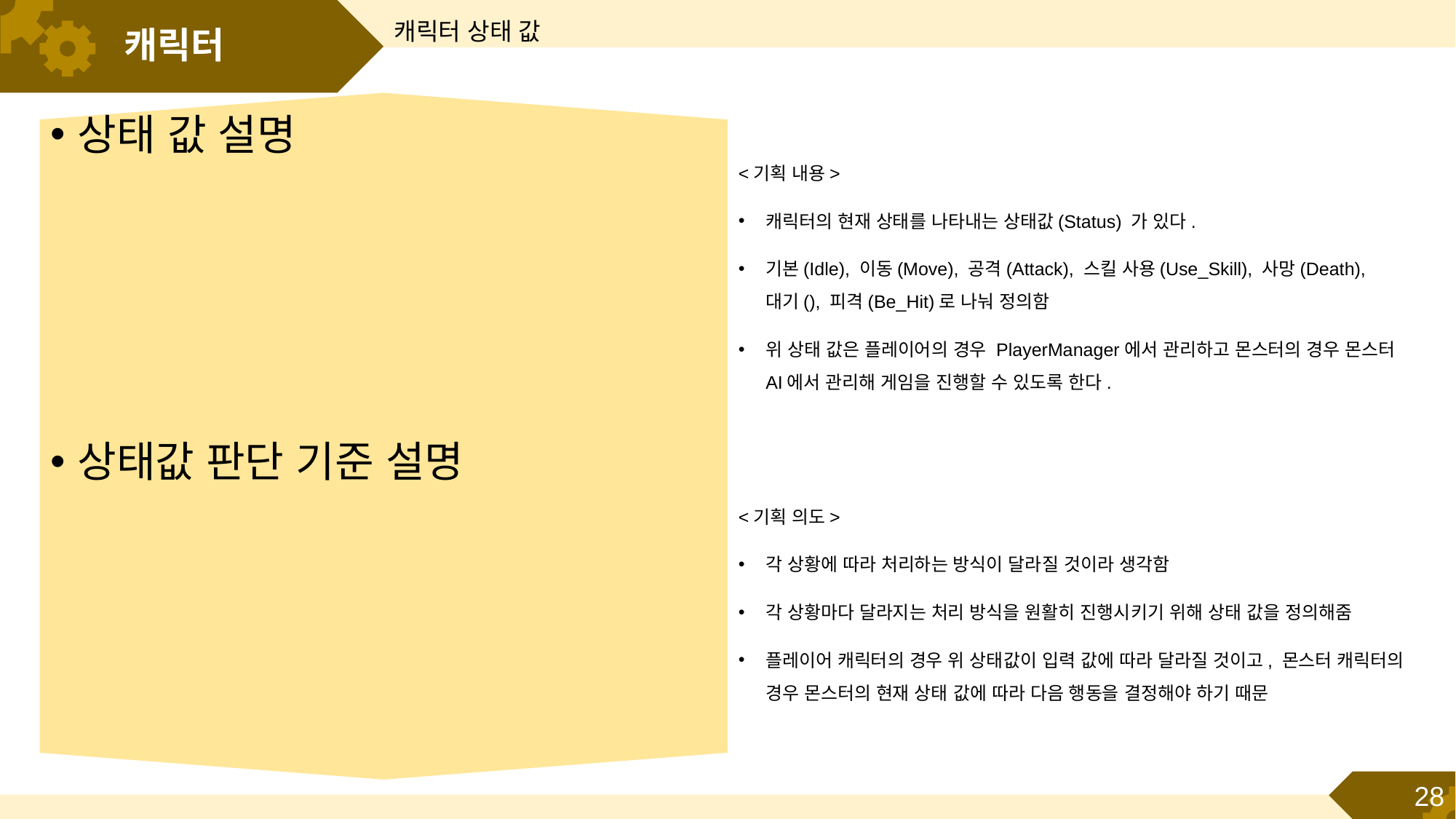

캐릭터 상태 값
# 캐릭터
상태 값 설명
<기획 내용>
캐릭터의 현재 상태를 나타내는 상태값(Status) 가 있다.
기본(Idle), 이동(Move), 공격(Attack), 스킬 사용(Use_Skill), 사망(Death), 대기(), 피격(Be_Hit)로 나눠 정의함
위 상태 값은 플레이어의 경우 PlayerManager에서 관리하고 몬스터의 경우 몬스터 AI에서 관리해 게임을 진행할 수 있도록 한다.
상태값 판단 기준 설명
<기획 의도>
각 상황에 따라 처리하는 방식이 달라질 것이라 생각함
각 상황마다 달라지는 처리 방식을 원활히 진행시키기 위해 상태 값을 정의해줌
플레이어 캐릭터의 경우 위 상태값이 입력 값에 따라 달라질 것이고, 몬스터 캐릭터의 경우 몬스터의 현재 상태 값에 따라 다음 행동을 결정해야 하기 때문
28